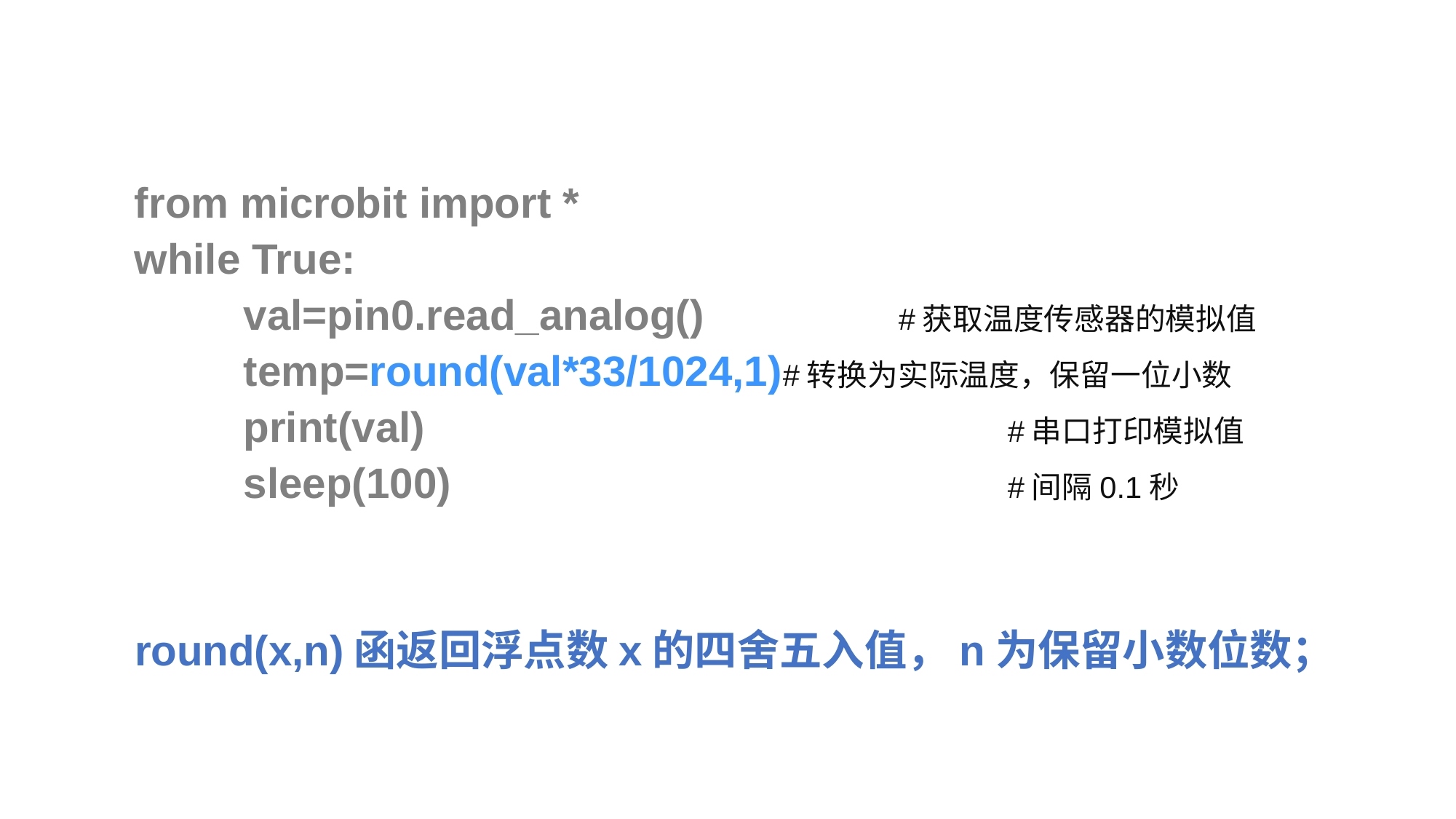

from microbit import *
while True:
	val=pin0.read_analog()		#获取温度传感器的模拟值
	temp=round(val*33/1024,1)#转换为实际温度，保留一位小数
	print(val)						#串口打印模拟值
	sleep(100)						#间隔0.1秒
round(x,n)函返回浮点数x的四舍五入值，n为保留小数位数；